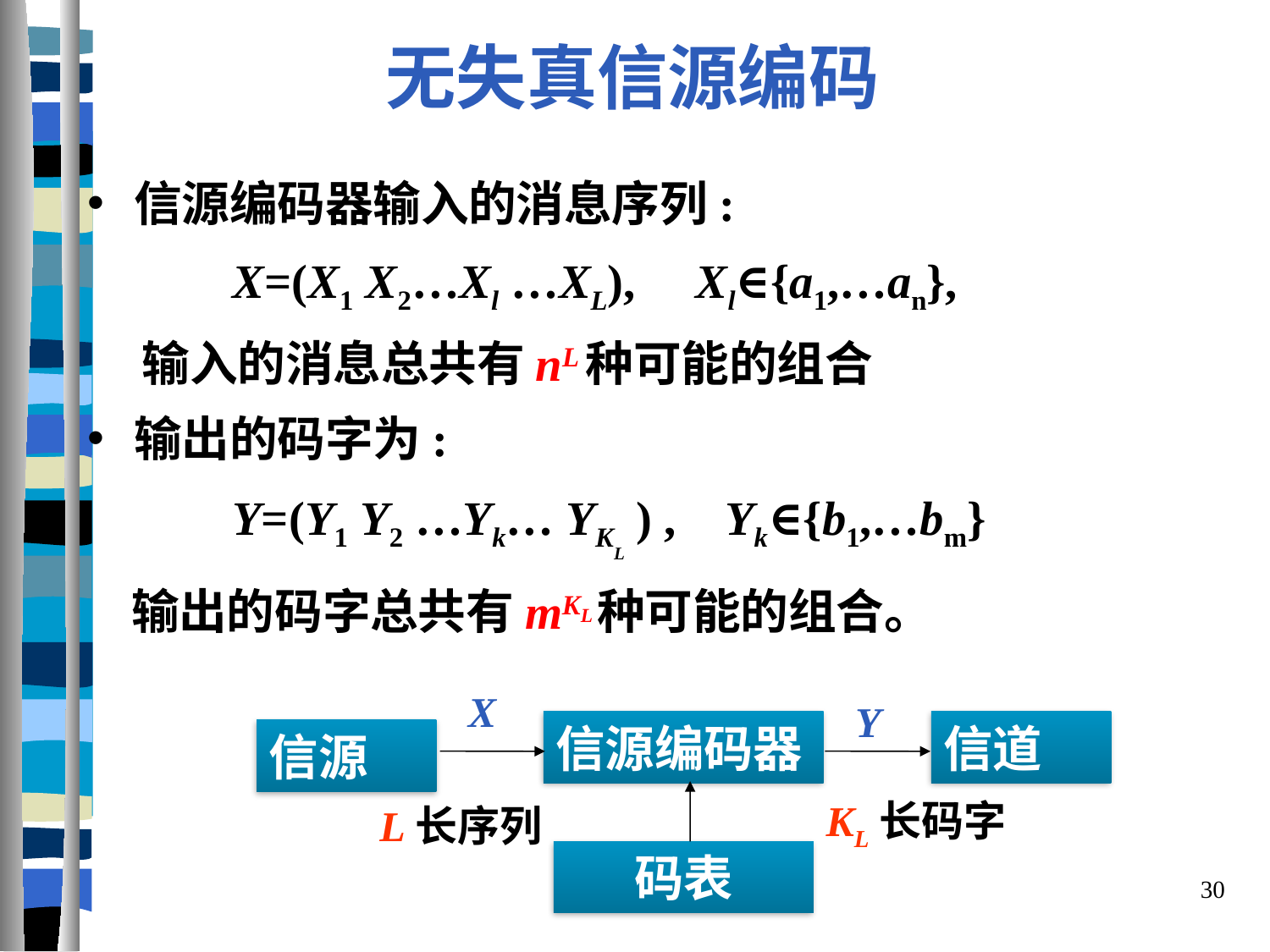

无失真信源编码
信源编码器输入的消息序列:
            X=(X1 X2…Xl …XL),     Xl∈{a1,…an},
    输入的消息总共有nL种可能的组合
输出的码字为:
            Y=(Y1 Y2 …Yk… YKL ) ,    Yk∈{b1,…bm}
   输出的码字总共有mKL种可能的组合。
X
Y
信源编码器
信道
信源

KL长码字
L长序列
码表
30